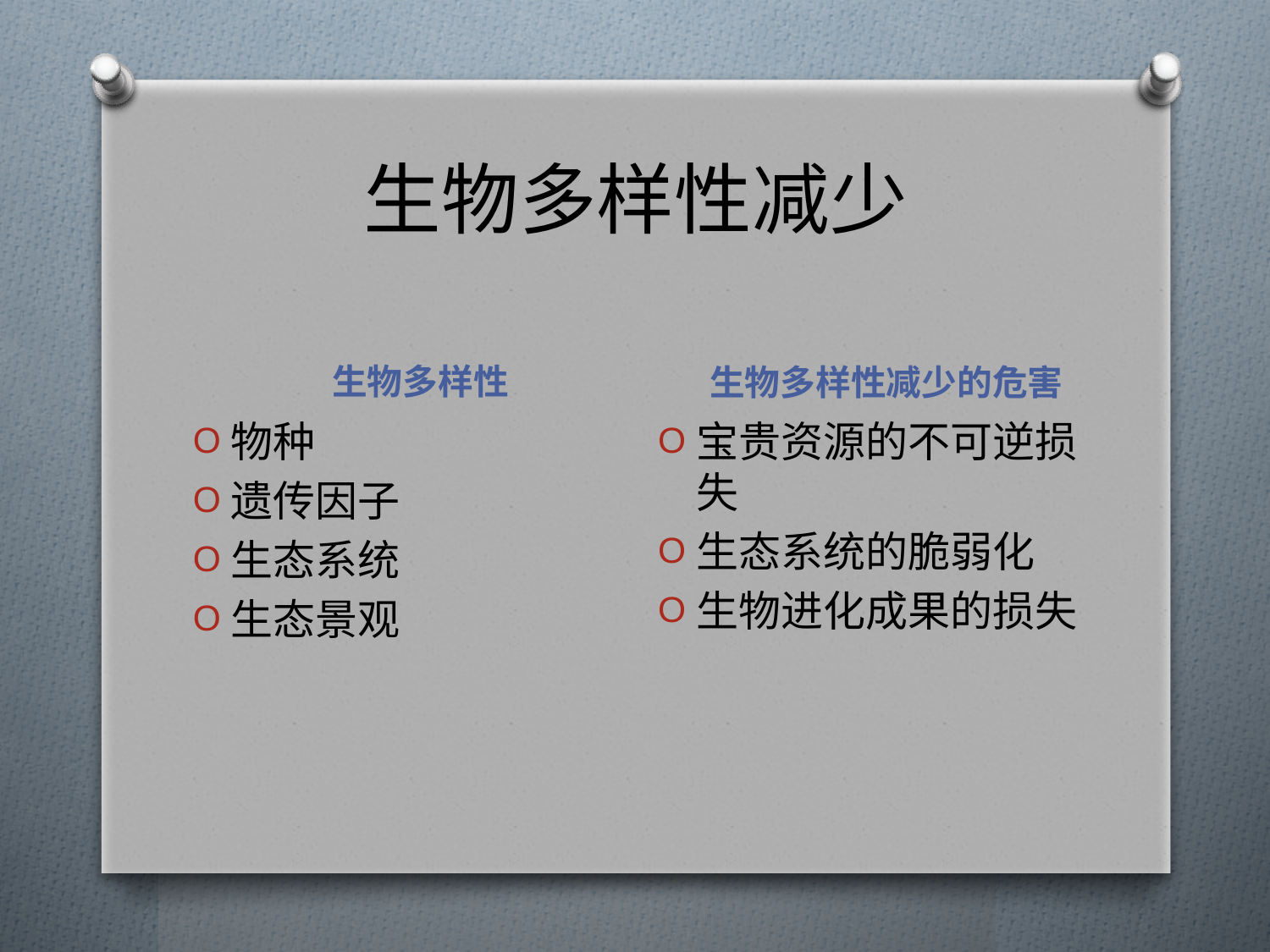

# 生物多样性减少
生物多样性
生物多样性减少的危害
物种
遗传因子
生态系统
生态景观

宝贵资源的不可逆损失
生态系统的脆弱化
生物进化成果的损失